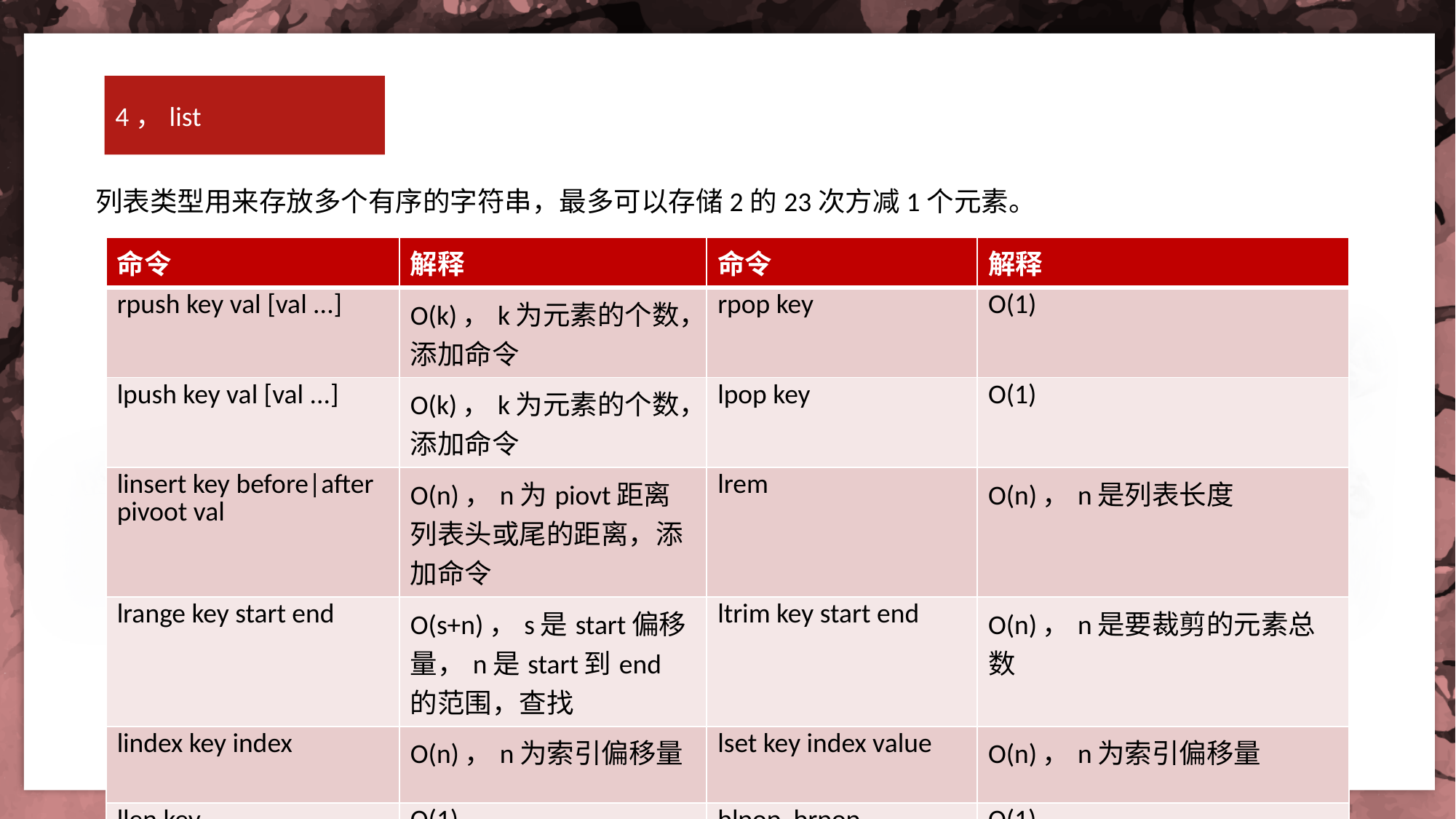

4，list
列表类型用来存放多个有序的字符串，最多可以存储2的23次方减1个元素。
| 命令 | 解释 | 命令 | 解释 |
| --- | --- | --- | --- |
| rpush key val [val ...] | O(k)，k为元素的个数，添加命令 | rpop key | O(1) |
| lpush key val [val ...] | O(k)，k为元素的个数，添加命令 | lpop key | O(1) |
| linsert key before|after pivoot val | O(n)，n为piovt距离列表头或尾的距离，添加命令 | lrem | O(n)，n是列表长度 |
| lrange key start end | O(s+n)，s是start偏移量，n是start到end 的范围，查找 | ltrim key start end | O(n)，n是要裁剪的元素总数 |
| lindex key index | O(n)，n为索引偏移量 | lset key index value | O(n)，n为索引偏移量 |
| llen key | O(1) | blpop brpop | O(1) |